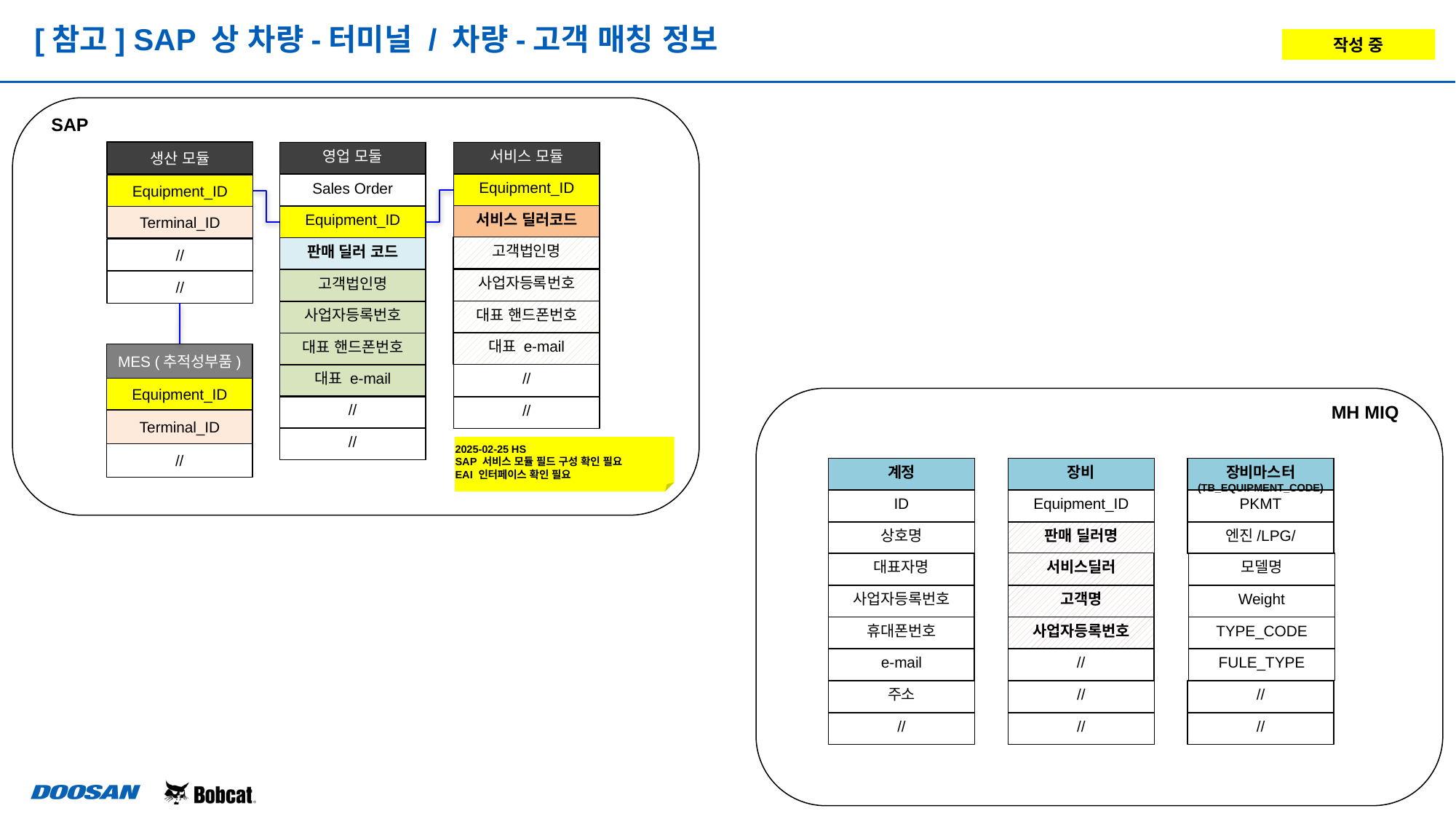

[참고] SAP 상 차량-터미널 / 차량-고객 매칭 정보
작성 중

SAP
생산 모듈
영업 모둘
서비스 모듈
Equipment_ID
Sales Order
Equipment_ID
서비스 딜러코드
Equipment_ID
Terminal_ID
고객법인명
판매 딜러 코드
//
사업자등록번호
고객법인명
//
대표 핸드폰번호
사업자등록번호
대표 e-mail
대표 핸드폰번호
MES (추적성부품)
//
대표 e-mail
Equipment_ID

//
//
MH MIQ
Terminal_ID
//
2025-02-25 HS
SAP 서비스 모듈 필드 구성 확인 필요
EAI 인터페이스 확인 필요
//
장비
장비마스터 (TB_EQUIPMENT_CODE)
계정
Equipment_ID
PKMT
ID
판매 딜러명
엔진/LPG/
상호명
서비스딜러
모델명
대표자명
고객명
Weight
사업자등록번호
사업자등록번호
TYPE_CODE
휴대폰번호
//
FULE_TYPE
e-mail
//
//
주소
//
//
//